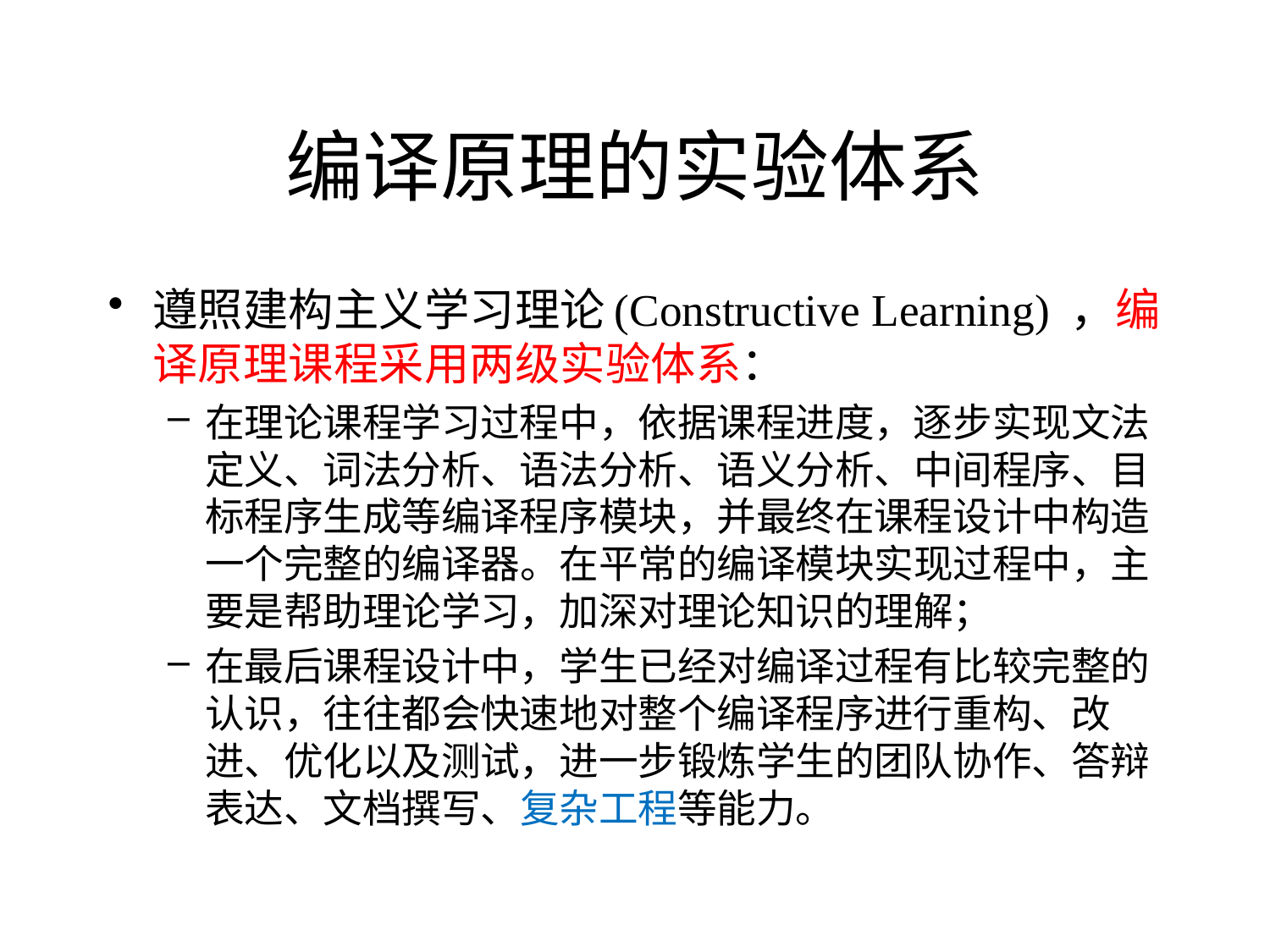

# 编译原理的实验体系
遵照建构主义学习理论(Constructive Learning) ，编译原理课程采用两级实验体系：
在理论课程学习过程中，依据课程进度，逐步实现文法定义、词法分析、语法分析、语义分析、中间程序、目标程序生成等编译程序模块，并最终在课程设计中构造一个完整的编译器。在平常的编译模块实现过程中，主要是帮助理论学习，加深对理论知识的理解；
在最后课程设计中，学生已经对编译过程有比较完整的认识，往往都会快速地对整个编译程序进行重构、改进、优化以及测试，进一步锻炼学生的团队协作、答辩表达、文档撰写、复杂工程等能力。